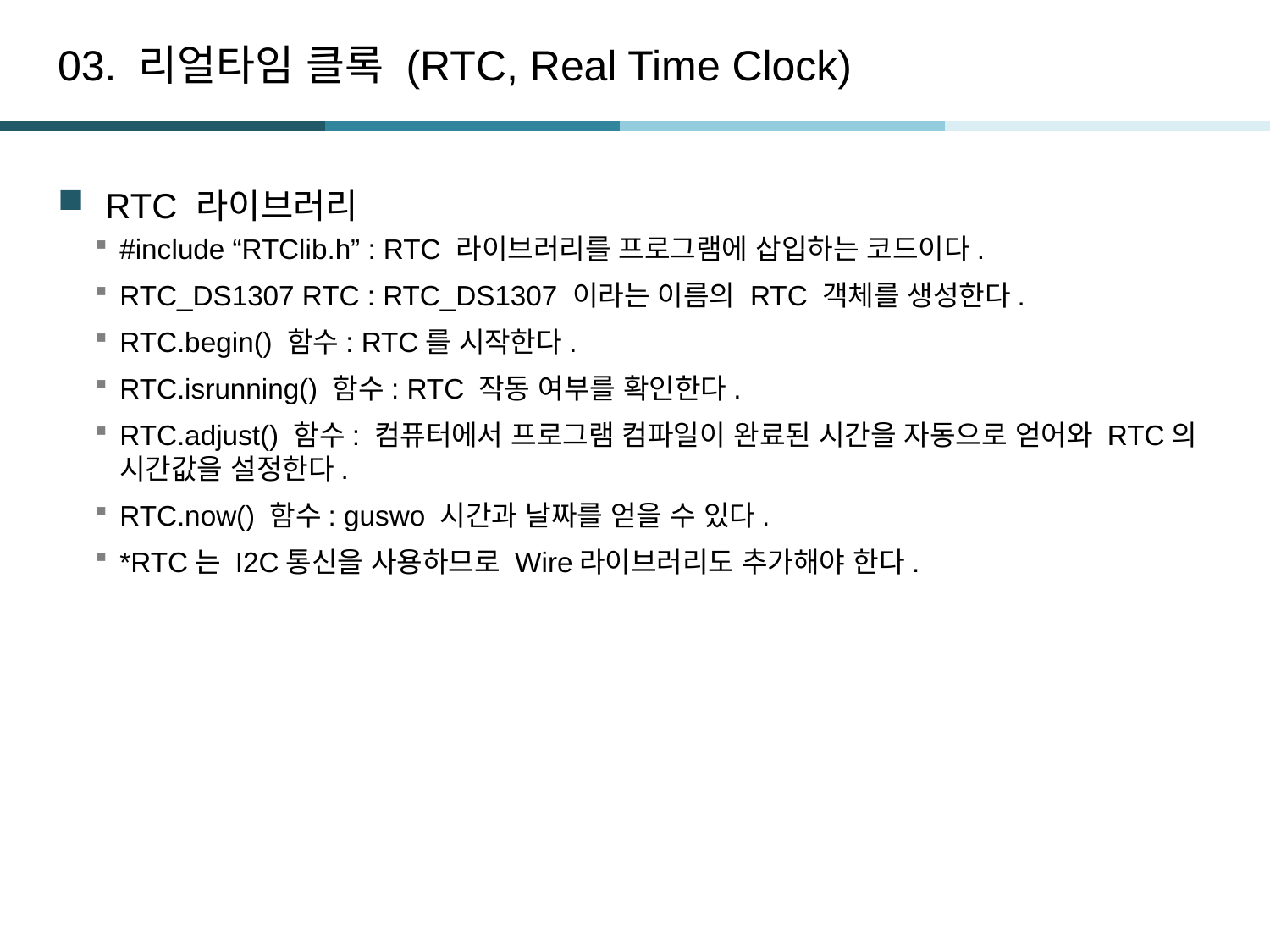

# 03. 리얼타임 클록 (RTC, Real Time Clock)
RTC 라이브러리
#include “RTClib.h” : RTC 라이브러리를 프로그램에 삽입하는 코드이다.
RTC_DS1307 RTC : RTC_DS1307 이라는 이름의 RTC 객체를 생성한다.
RTC.begin() 함수: RTC를 시작한다.
RTC.isrunning() 함수: RTC 작동 여부를 확인한다.
RTC.adjust() 함수: 컴퓨터에서 프로그램 컴파일이 완료된 시간을 자동으로 얻어와 RTC의 시간값을 설정한다.
RTC.now() 함수: guswo 시간과 날짜를 얻을 수 있다.
*RTC는 I2C통신을 사용하므로 Wire라이브러리도 추가해야 한다.